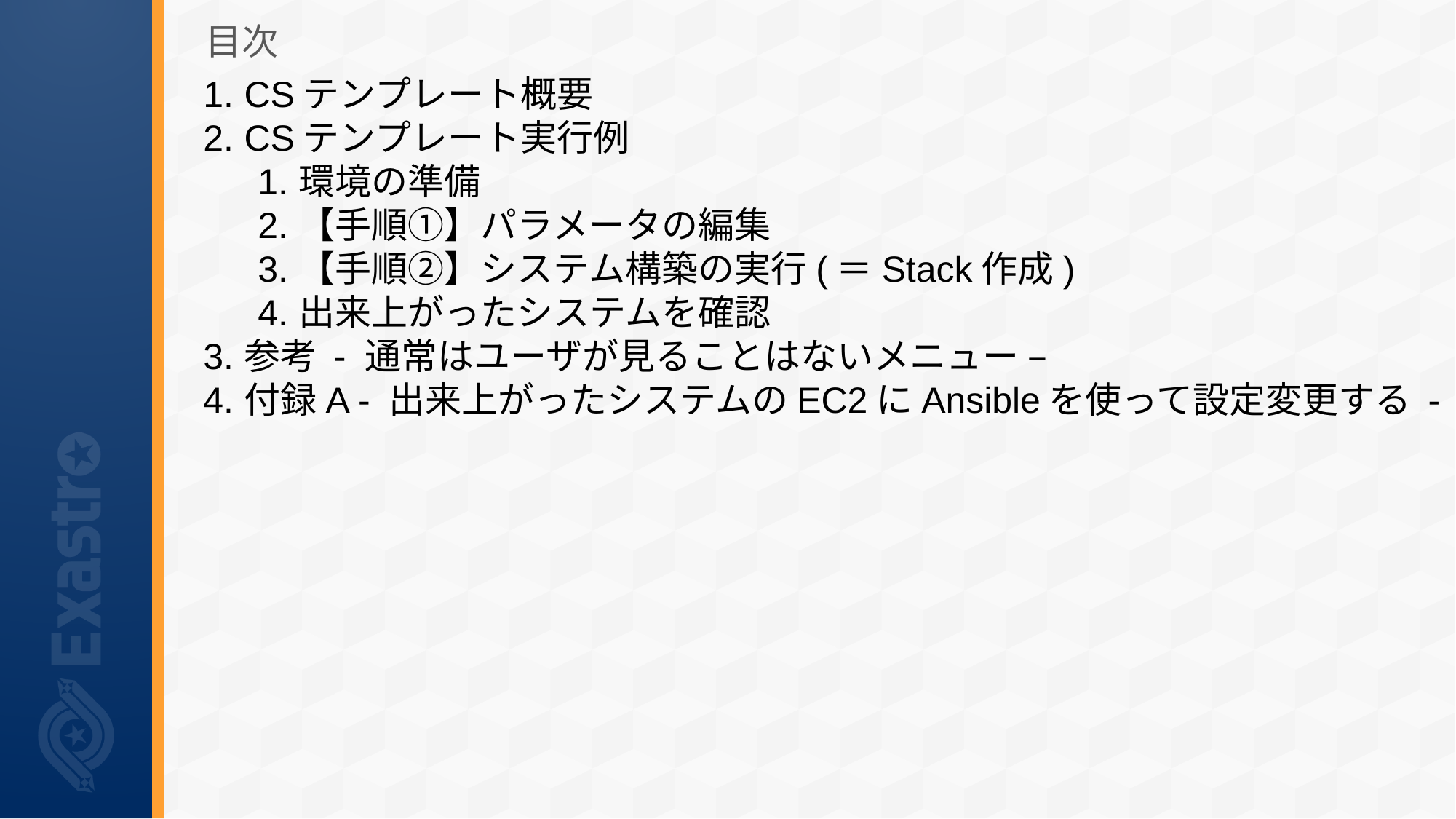

# 目次
CSテンプレート概要
CSテンプレート実行例
環境の準備
【手順①】パラメータの編集
【手順②】システム構築の実行(＝Stack作成)
出来上がったシステムを確認
参考 - 通常はユーザが見ることはないメニュー –
付録A - 出来上がったシステムのEC2にAnsibleを使って設定変更する -